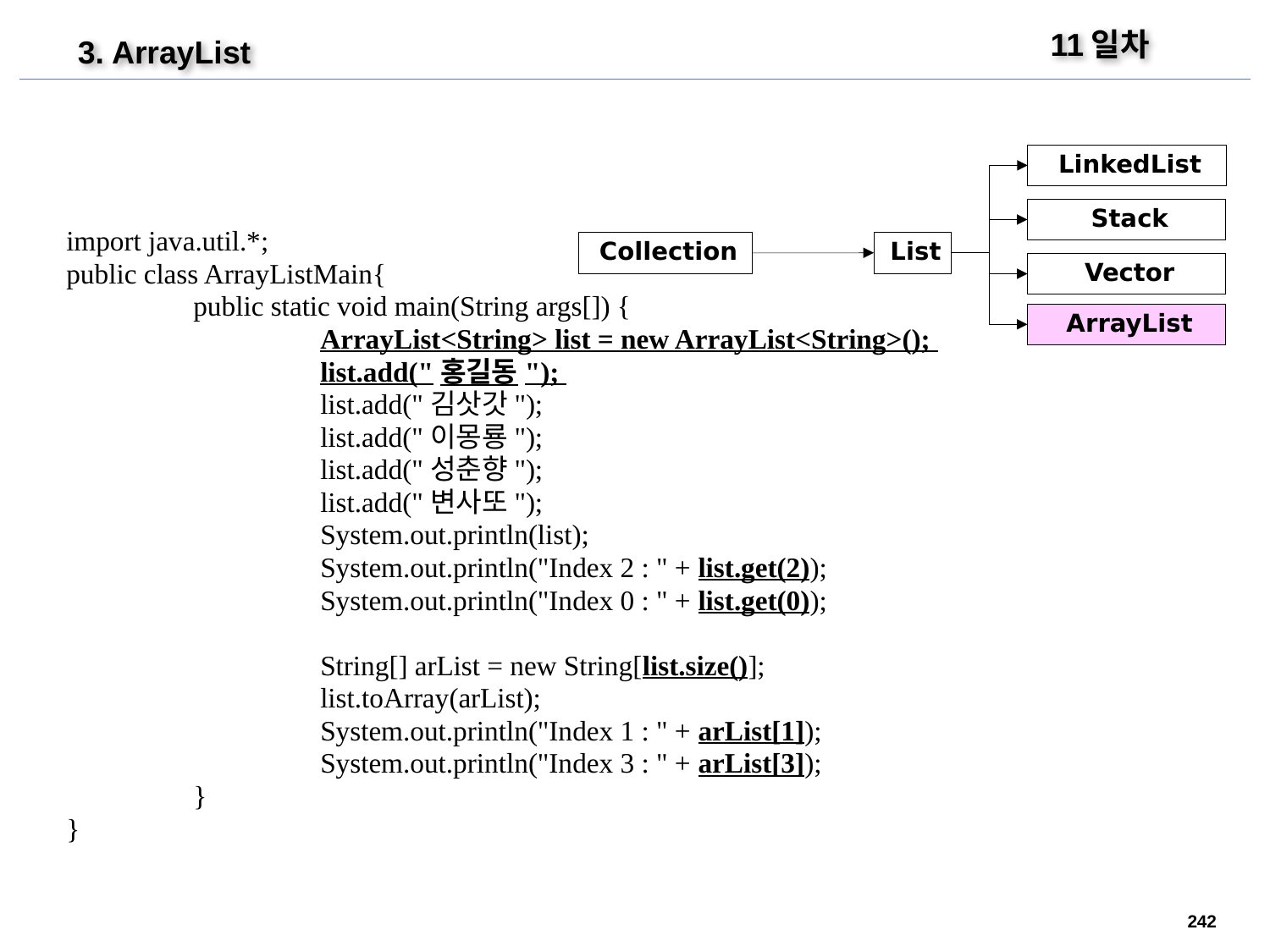

11일차
3. ArrayList
LinkedList
Stack
Collection
List
Vector
ArrayList

import java.util.*;
public class ArrayListMain{
	public static void main(String args[]) {
		ArrayList<String> list = new ArrayList<String>();
		list.add("홍길동");
		list.add("김삿갓");
		list.add("이몽룡");
		list.add("성춘향");
		list.add("변사또");
		System.out.println(list);
		System.out.println("Index 2 : " + list.get(2));
		System.out.println("Index 0 : " + list.get(0));

		String[] arList = new String[list.size()];
		list.toArray(arList);
		System.out.println("Index 1 : " + arList[1]);
		System.out.println("Index 3 : " + arList[3]);
	}
}